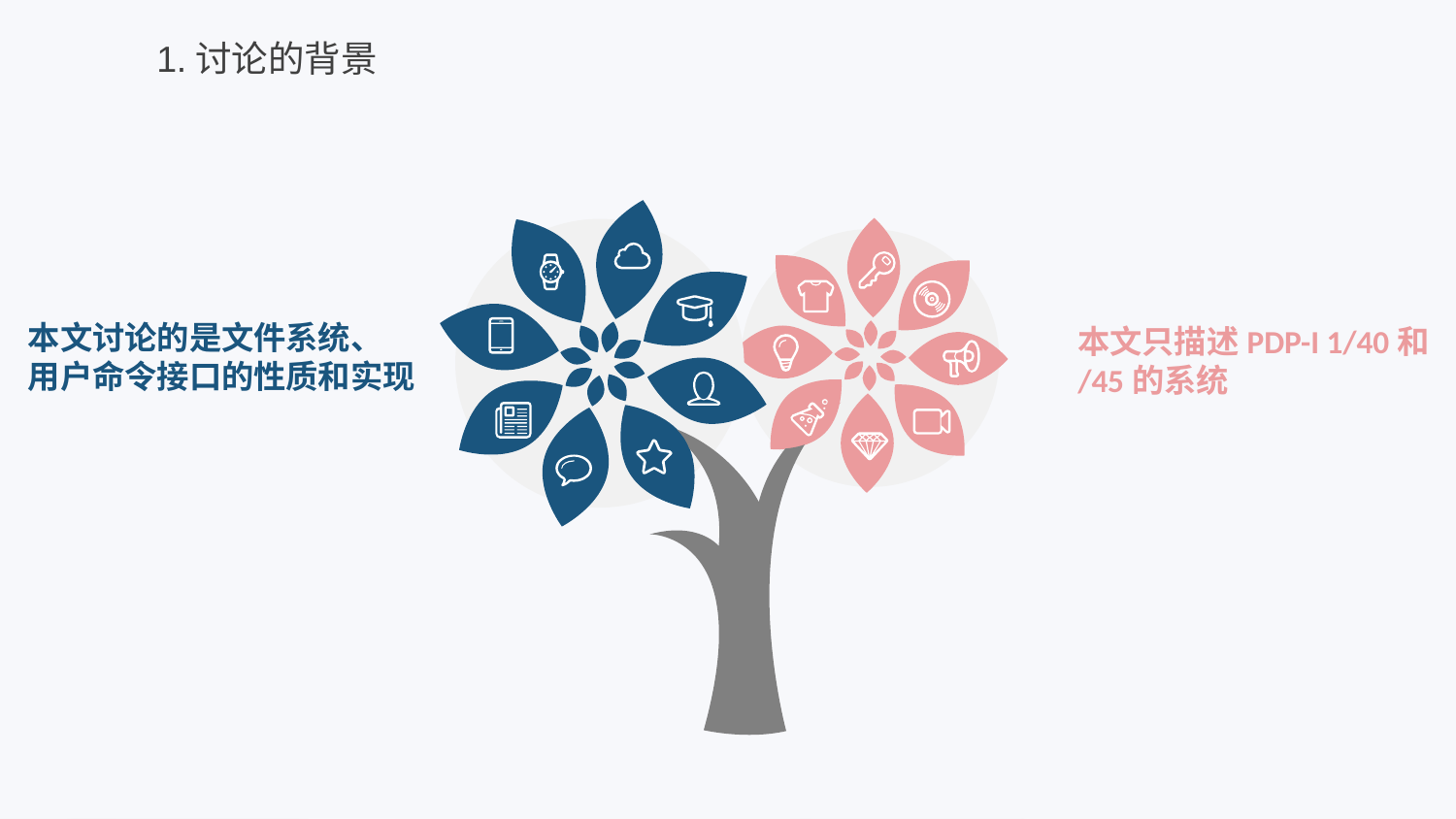

1.讨论的背景
本文讨论的是文件系统、
用户命令接口的性质和实现

本文只描述PDP-I 1/40和
/45的系统